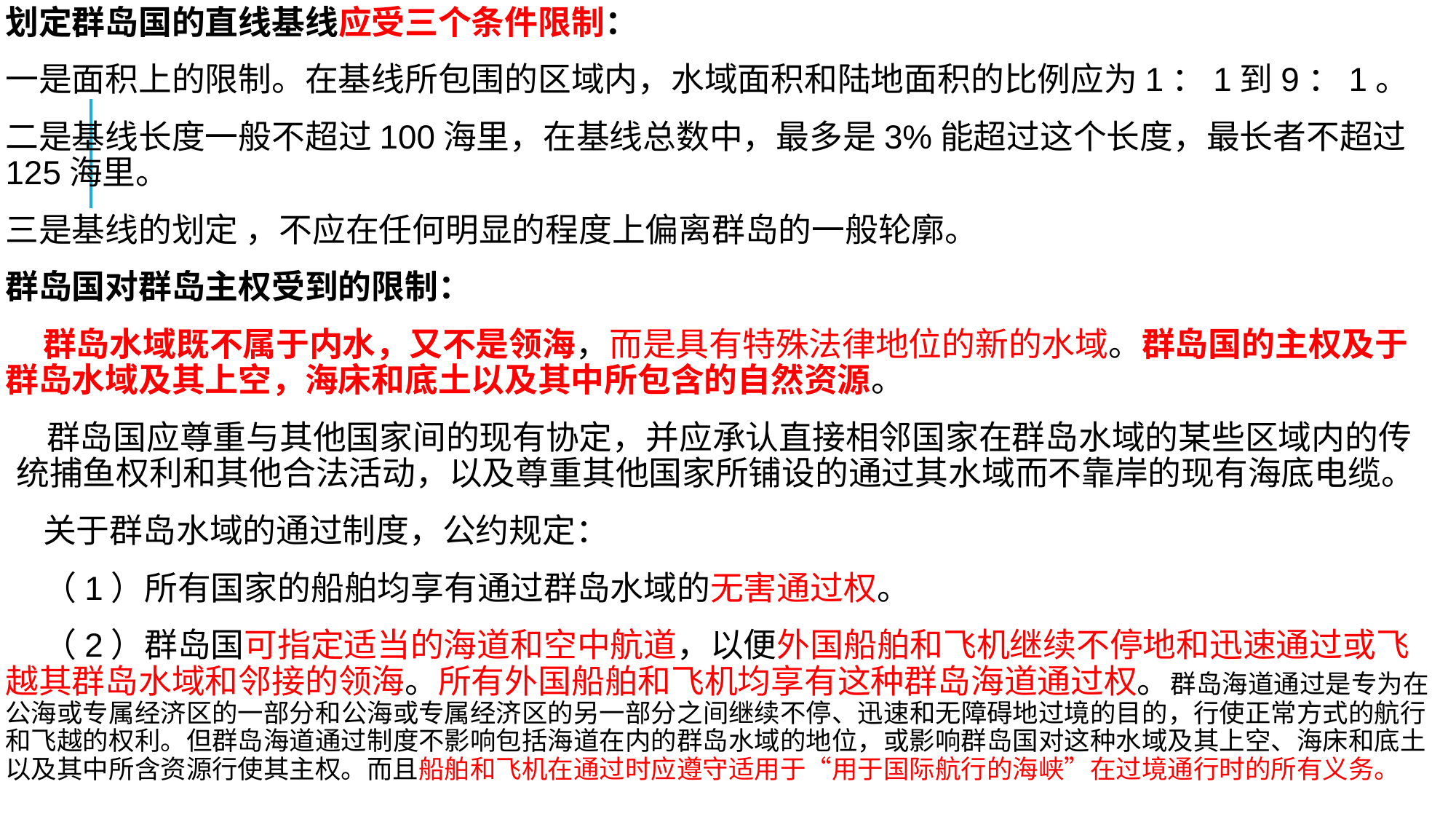

划定群岛国的直线基线应受三个条件限制：
一是面积上的限制。在基线所包围的区域内，水域面积和陆地面积的比例应为1：1到9：1。
二是基线长度一般不超过100海里，在基线总数中，最多是3%能超过这个长度，最长者不超过125海里。
三是基线的划定 ，不应在任何明显的程度上偏离群岛的一般轮廓。
群岛国对群岛主权受到的限制：
    群岛水域既不属于内水，又不是领海，而是具有特殊法律地位的新的水域。群岛国的主权及于群岛水域及其上空，海床和底土以及其中所包含的自然资源。
   群岛国应尊重与其他国家间的现有协定，并应承认直接相邻国家在群岛水域的某些区域内的传统捕鱼权利和其他合法活动，以及尊重其他国家所铺设的通过其水域而不靠岸的现有海底电缆。
    关于群岛水域的通过制度，公约规定：
    （1）所有国家的船舶均享有通过群岛水域的无害通过权。
    （2）群岛国可指定适当的海道和空中航道，以便外国船舶和飞机继续不停地和迅速通过或飞越其群岛水域和邻接的领海。所有外国船舶和飞机均享有这种群岛海道通过权。群岛海道通过是专为在公海或专属经济区的一部分和公海或专属经济区的另一部分之间继续不停、迅速和无障碍地过境的目的，行使正常方式的航行和飞越的权利。但群岛海道通过制度不影响包括海道在内的群岛水域的地位，或影响群岛国对这种水域及其上空、海床和底土以及其中所含资源行使其主权。而且船舶和飞机在通过时应遵守适用于“用于国际航行的海峡”在过境通行时的所有义务。